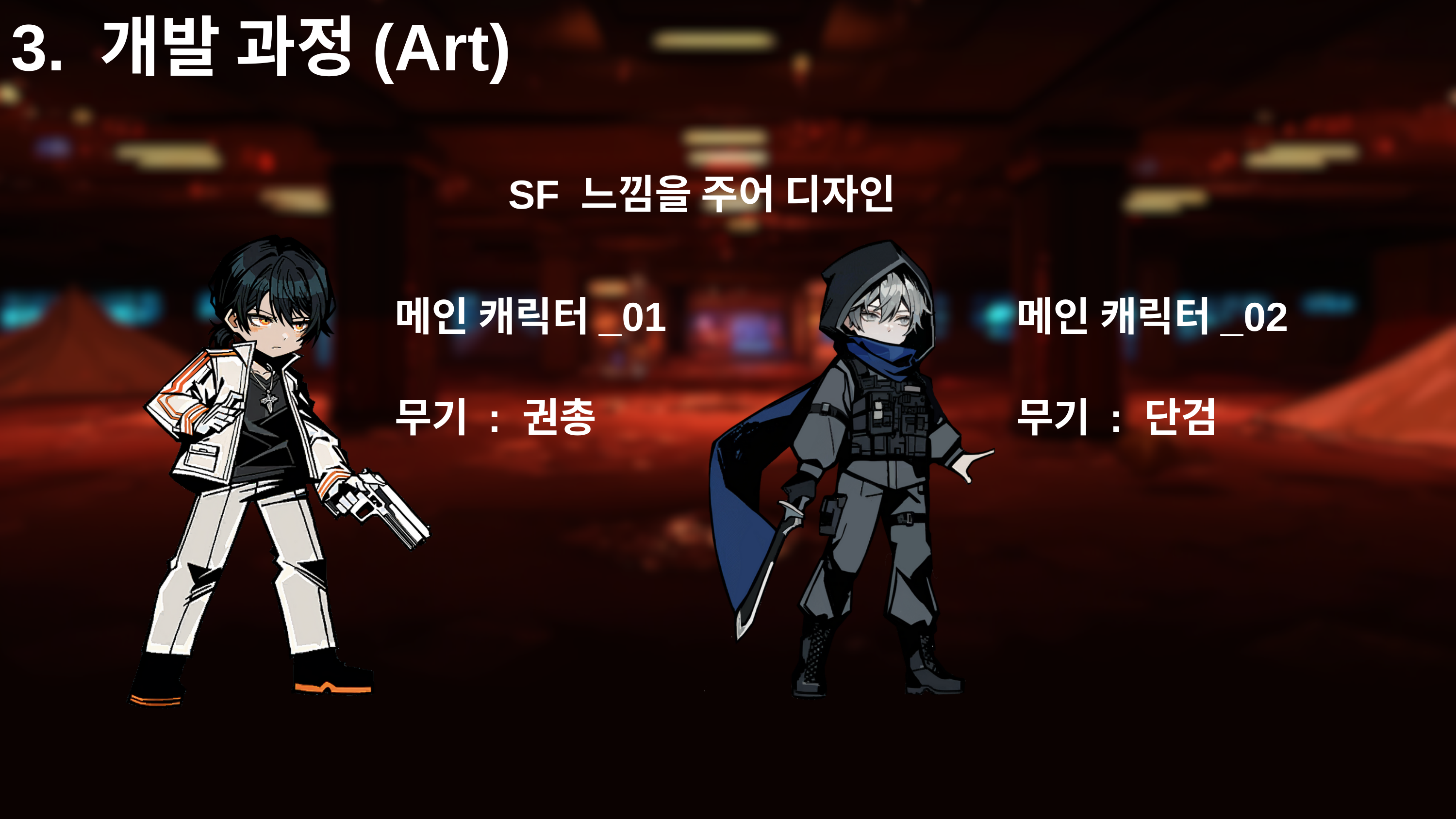

3. 개발 과정(Art)

SF 느낌을 주어 디자인

메인 캐릭터_01
무기 : 권총
메인 캐릭터_02
무기 : 단검